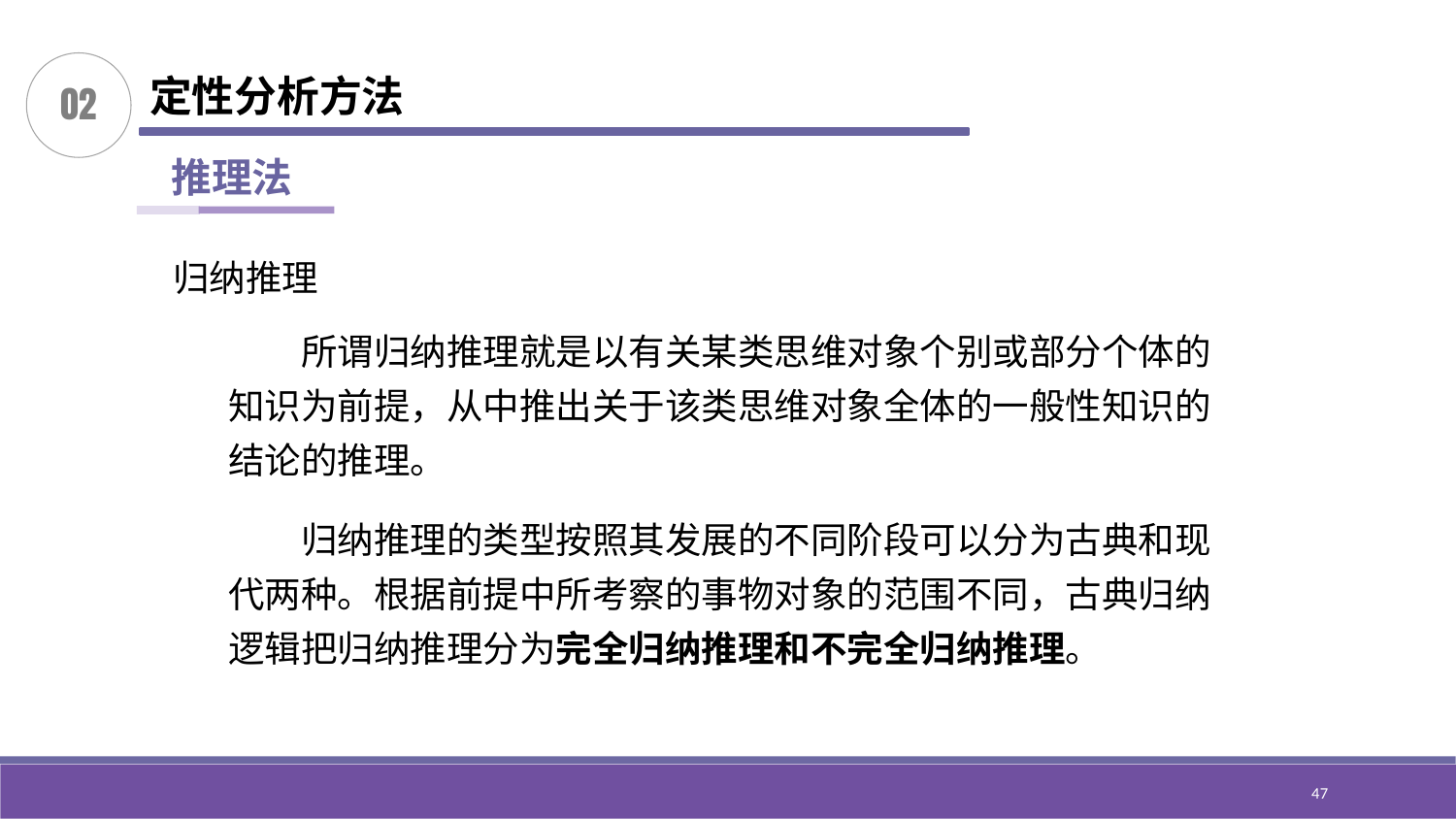

02
定性分析方法

推理法

归纳推理
所谓归纳推理就是以有关某类思维对象个别或部分个体的知识为前提，从中推出关于该类思维对象全体的一般性知识的结论的推理。
归纳推理的类型按照其发展的不同阶段可以分为古典和现代两种。根据前提中所考察的事物对象的范围不同，古典归纳逻辑把归纳推理分为完全归纳推理和不完全归纳推理。
47